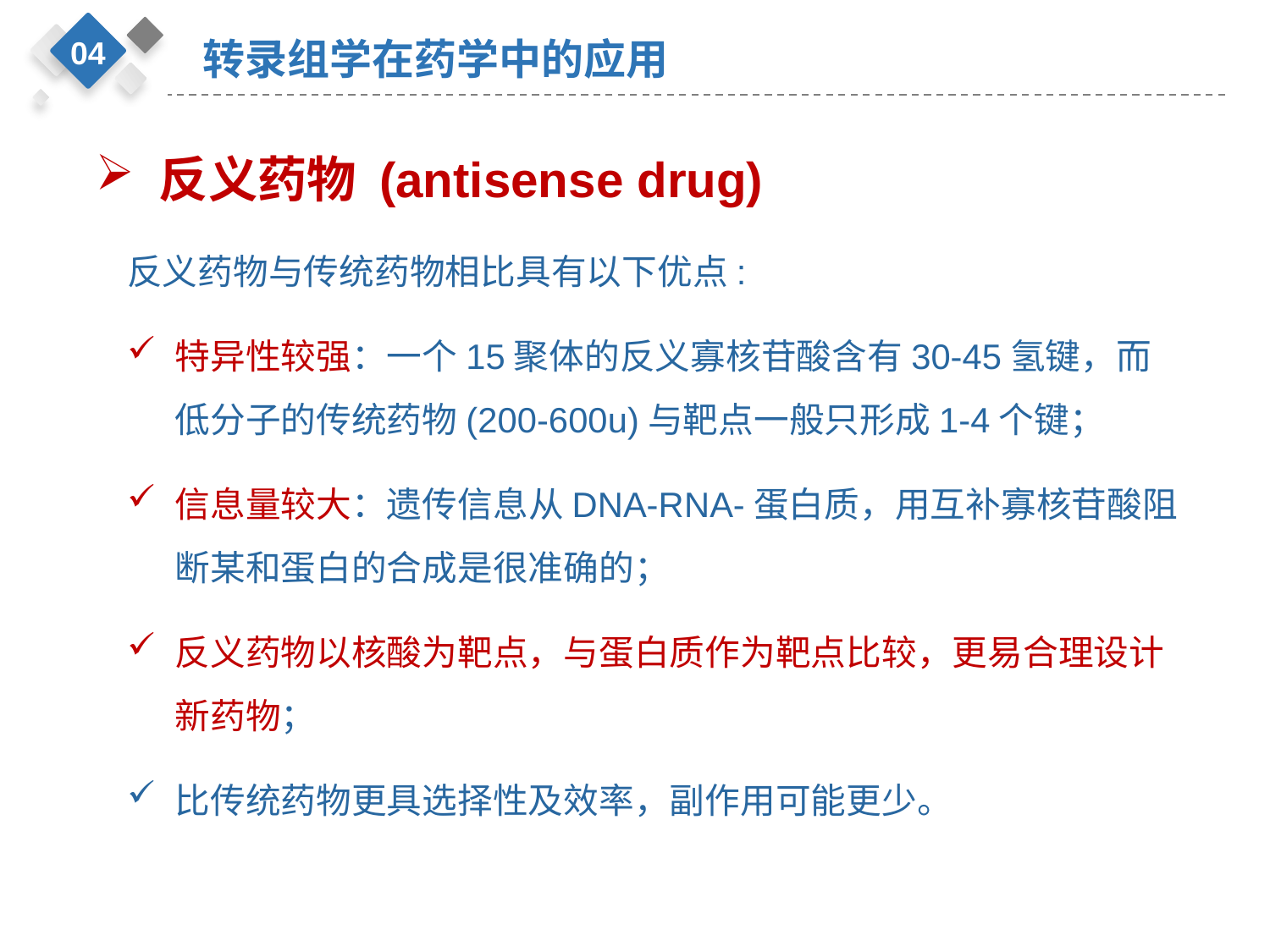

04

转录组学在药学中的应用

反义药物 (antisense drug)
反义药物与传统药物相比具有以下优点:
特异性较强：一个15聚体的反义寡核苷酸含有30-45氢键，而低分子的传统药物(200-600u)与靶点一般只形成1-4个键；
信息量较大：遗传信息从DNA-RNA-蛋白质，用互补寡核苷酸阻断某和蛋白的合成是很准确的；
反义药物以核酸为靶点，与蛋白质作为靶点比较，更易合理设计新药物；
比传统药物更具选择性及效率，副作用可能更少。